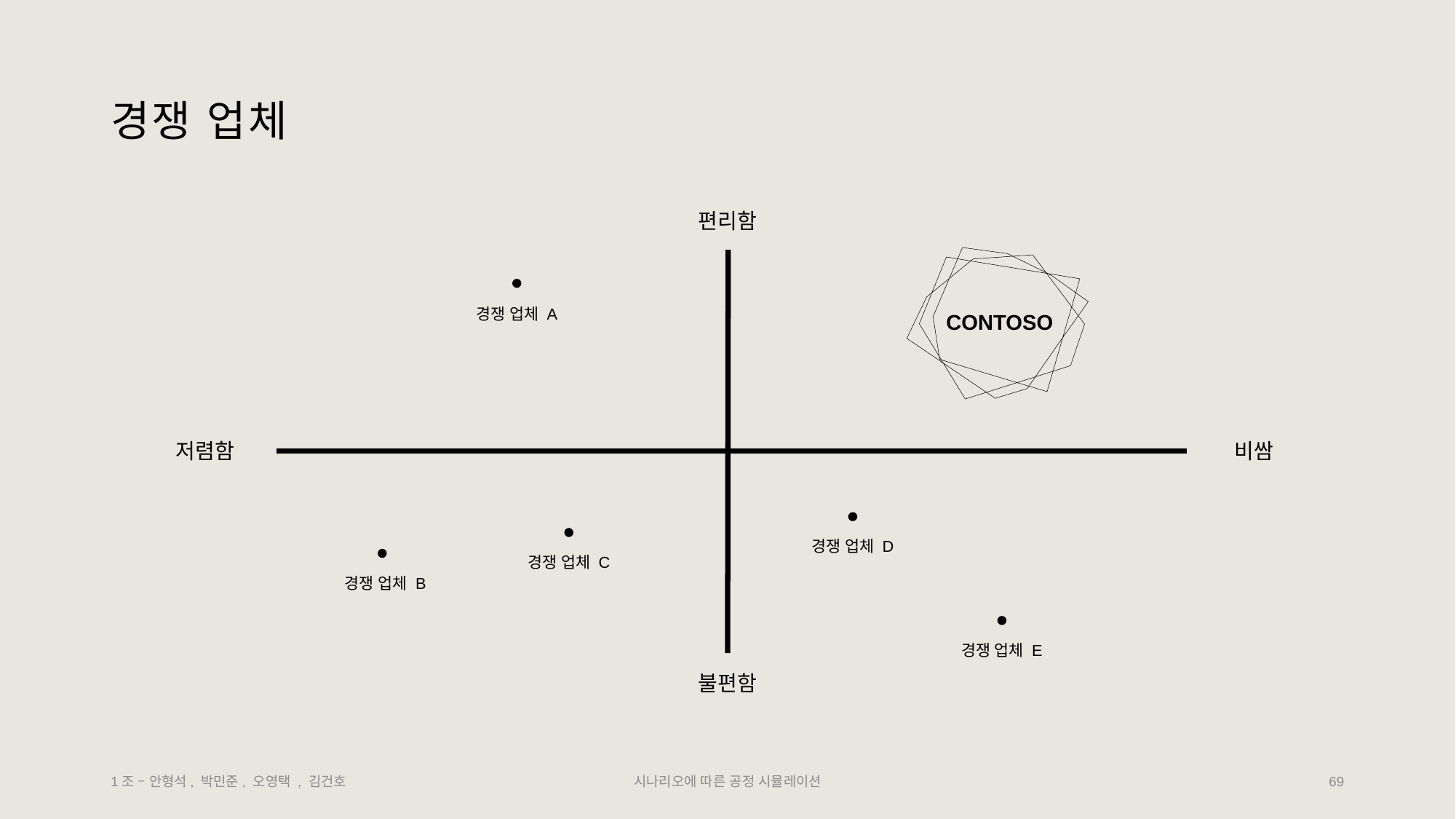

# 경쟁 업체
편리함

Contoso

경쟁 업체 A
저렴함
비쌈

경쟁 업체 D

경쟁 업체 C

경쟁 업체 B

경쟁 업체 E
불편함
1조 – 안형석, 박민준, 오영택 , 김건호
시나리오에 따른 공정 시뮬레이션
69